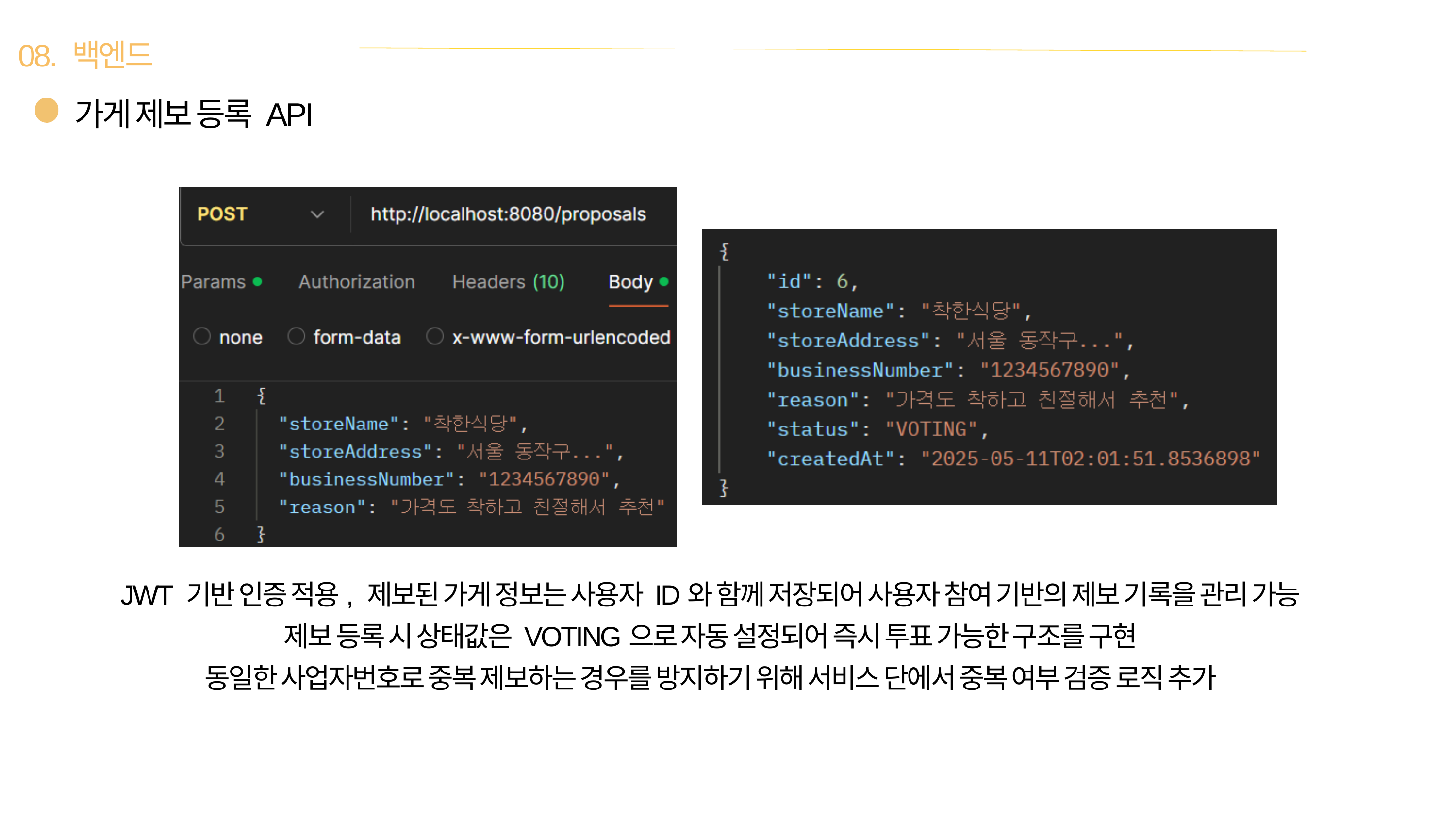

08. 백엔드

가게 제보 등록 API

JWT 기반 인증 적용, 제보된 가게 정보는 사용자 ID와 함께 저장되어 사용자 참여 기반의 제보 기록을 관리 가능
제보 등록 시 상태값은 VOTING으로 자동 설정되어 즉시 투표 가능한 구조를 구현
동일한 사업자번호로 중복 제보하는 경우를 방지하기 위해 서비스 단에서 중복 여부 검증 로직 추가